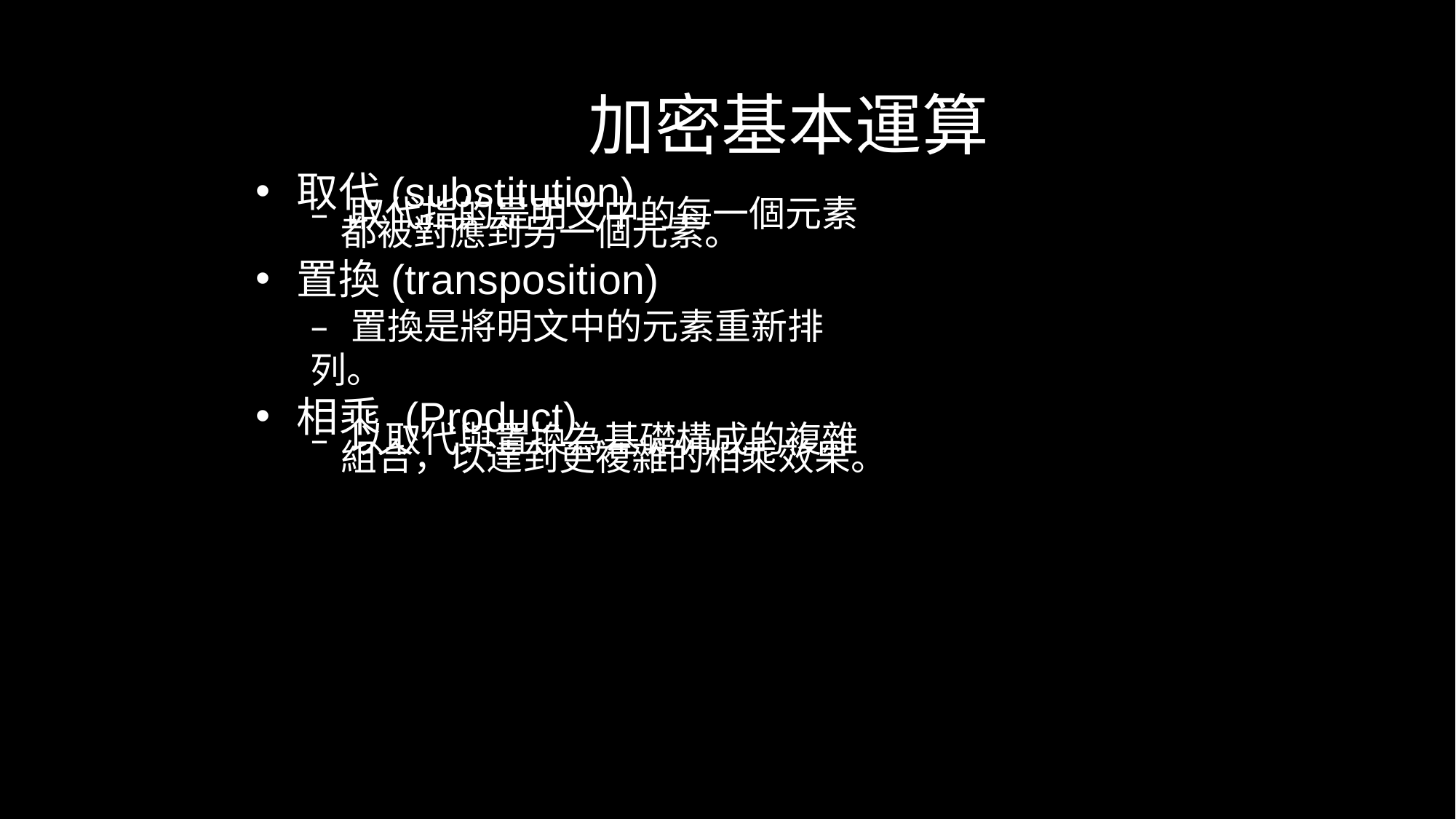

加密基本運算
取代(substitution)
– 取代指的是明文中的每一個元素  都被對應到另一個元素。
置換(transposition)
– 置換是將明文中的元素重新排列。
相乘 (Product)
– 以取代與置換為基礎構成的複雜  組合，以達到更複雜的相乘效果。